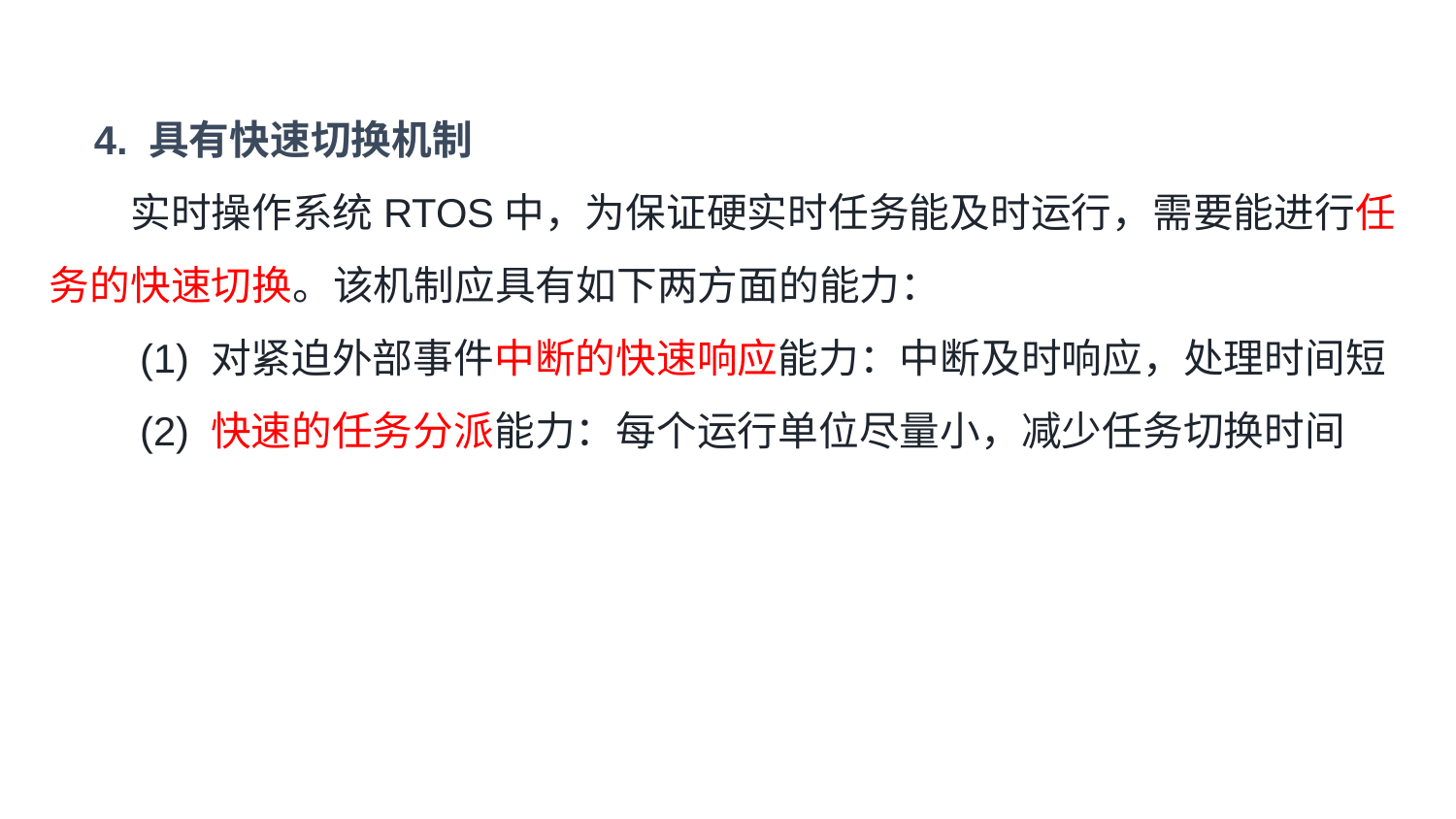

4. 具有快速切换机制
　　实时操作系统RTOS中，为保证硬实时任务能及时运行，需要能进行任务的快速切换。该机制应具有如下两方面的能力：
　　(1) 对紧迫外部事件中断的快速响应能力：中断及时响应，处理时间短
　　(2) 快速的任务分派能力：每个运行单位尽量小，减少任务切换时间